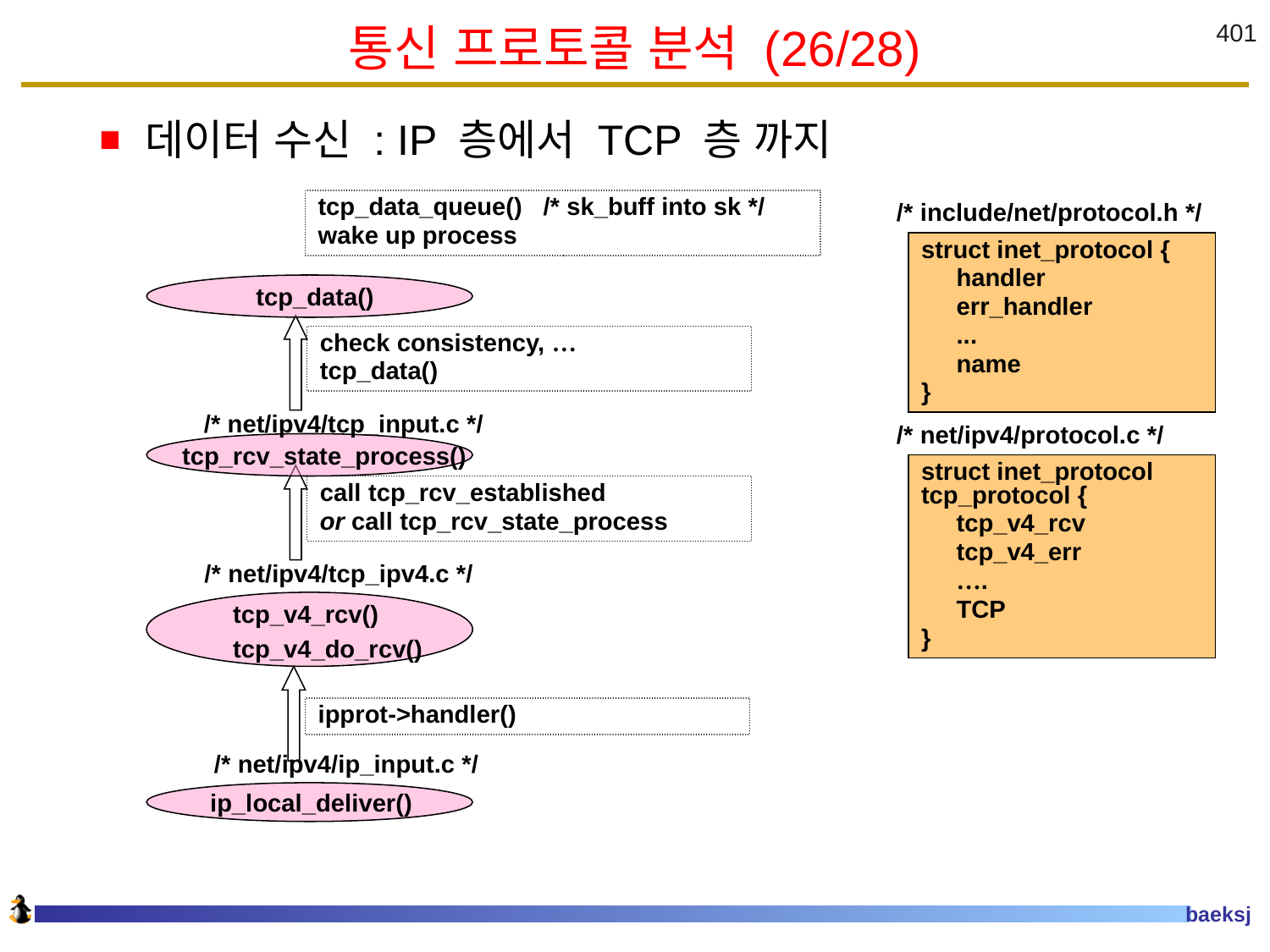

# 통신 프로토콜 분석 (26/28)
401
데이터 수신 : IP 층에서 TCP 층 까지
tcp_data_queue()   /* sk_buff into sk */
wake up process
 /* include/net/protocol.h */
struct inet_protocol {
     handler
     err_handler
     ...
     name
}

tcp_data()

check consistency, …
tcp_data()
 /* net/ipv4/tcp_input.c */
 /* net/ipv4/protocol.c */

tcp_rcv_state_process()
struct inet_protocol tcp_protocol {
     tcp_v4_rcv
     tcp_v4_err
     ….
     TCP
}

call tcp_rcv_established
or call tcp_rcv_state_process
 /* net/ipv4/tcp_ipv4.c */

tcp_v4_rcv()
tcp_v4_do_rcv()

ipprot->handler()
 /* net/ipv4/ip_input.c */
ip_local_deliver()